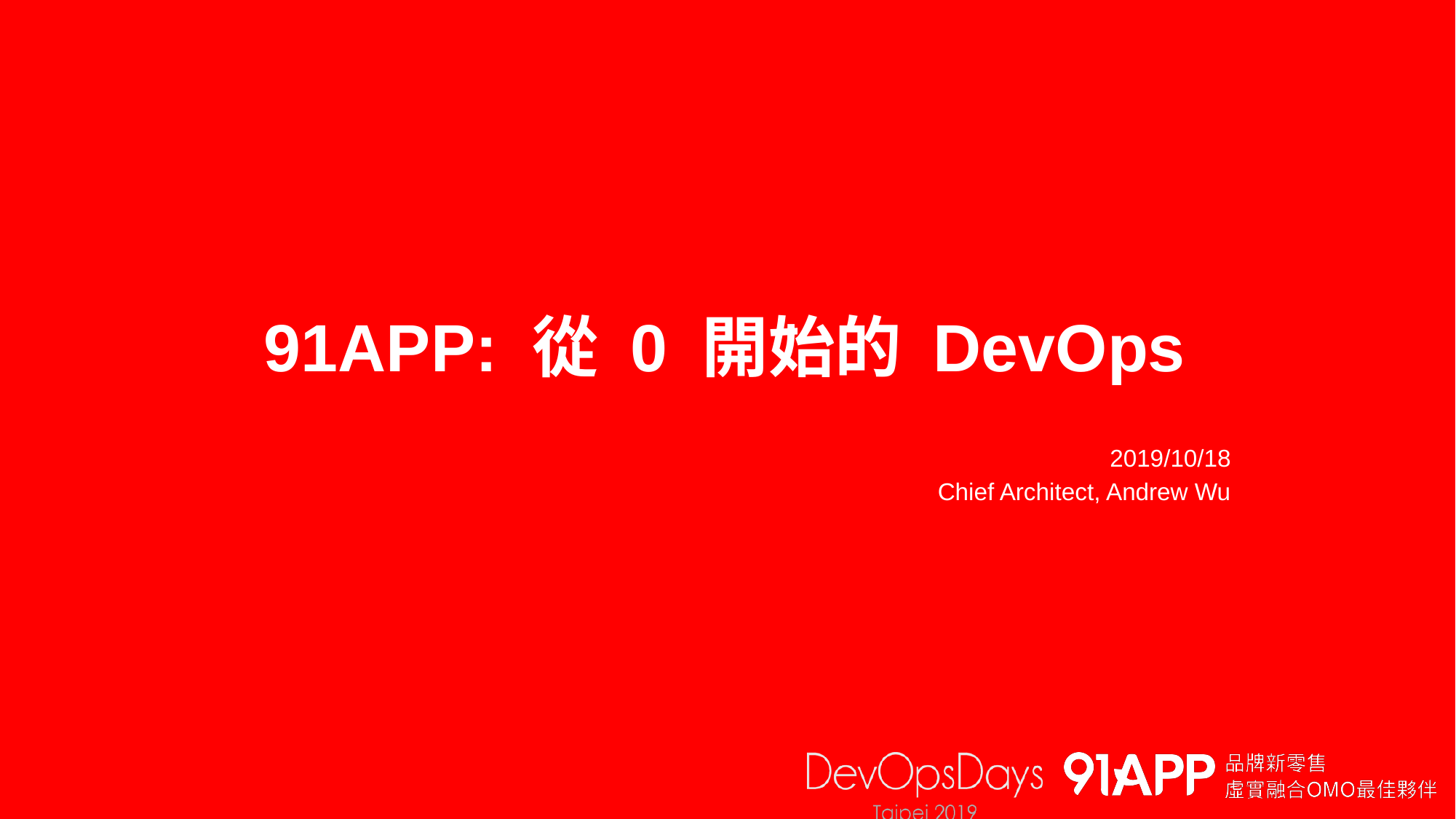

# 91APP: 從 0 開始的 DevOps
2019/10/18
Chief Architect, Andrew Wu